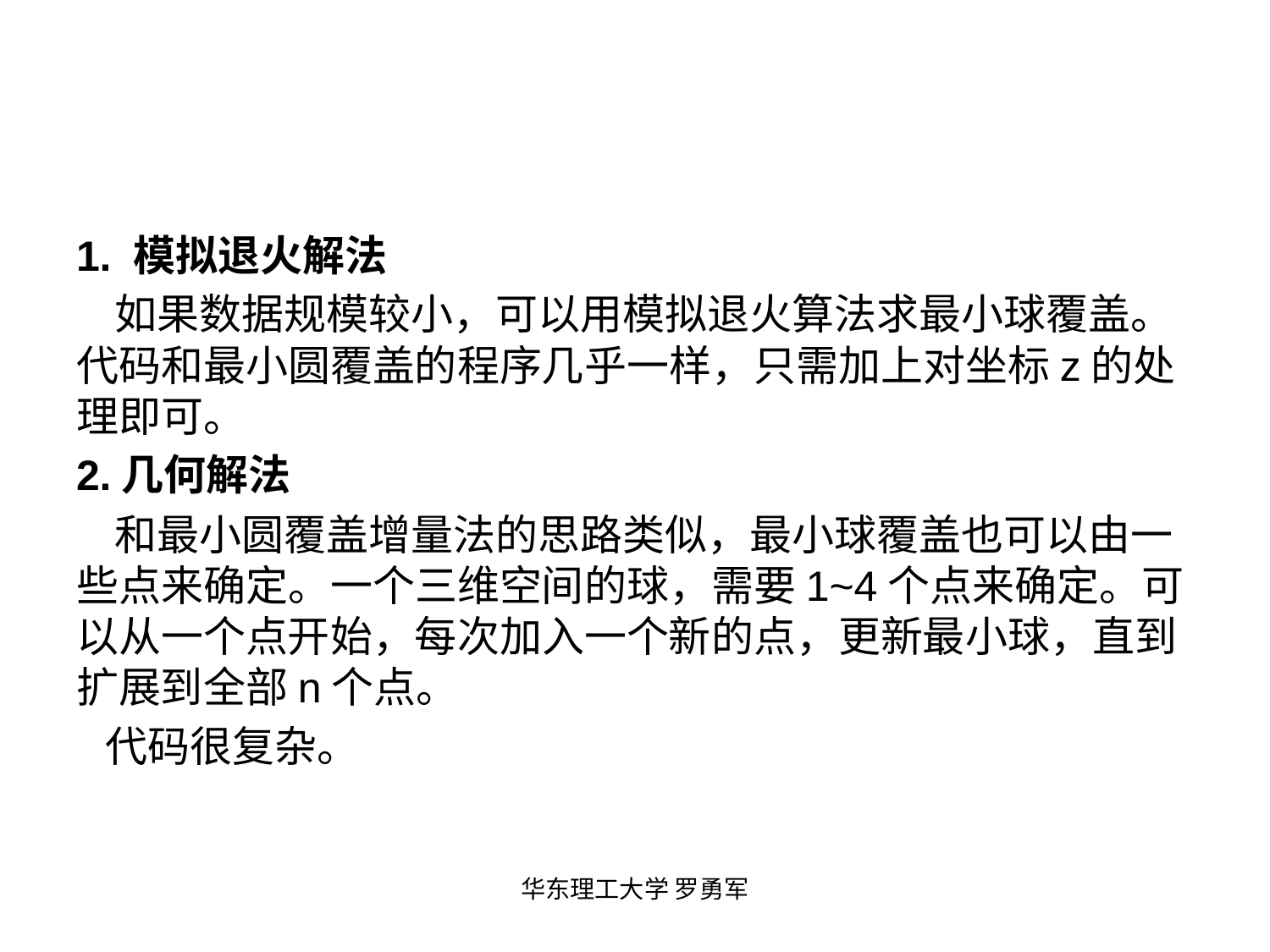

1. 模拟退火解法
   如果数据规模较小，可以用模拟退火算法求最小球覆盖。代码和最小圆覆盖的程序几乎一样，只需加上对坐标z的处理即可。
2.几何解法
   和最小圆覆盖增量法的思路类似，最小球覆盖也可以由一些点来确定。一个三维空间的球，需要1~4个点来确定。可以从一个点开始，每次加入一个新的点，更新最小球，直到扩展到全部n个点。
  代码很复杂。

华东理工大学 罗勇军